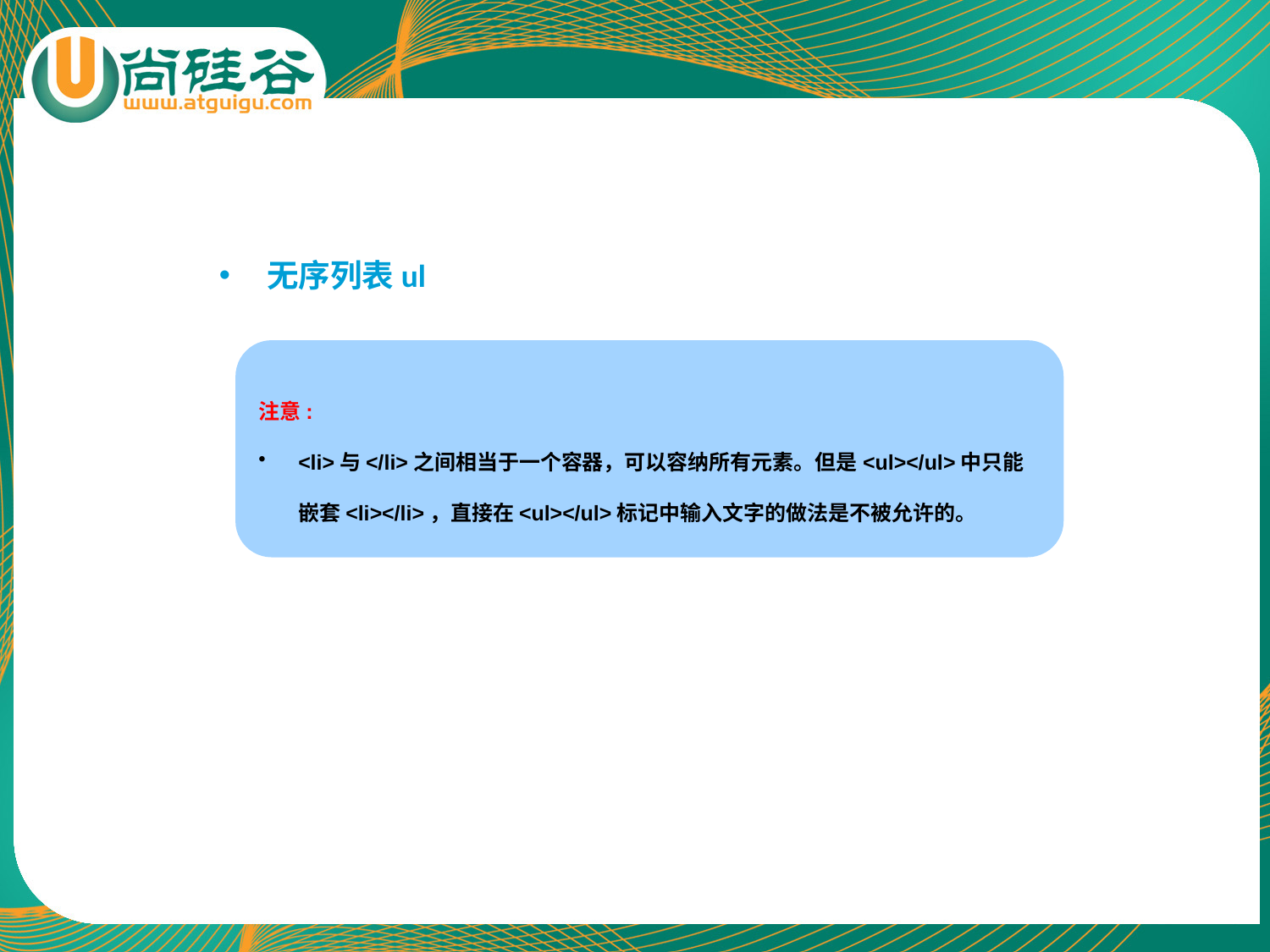

# 无序列表ul

注意:
<li>与</li>之间相当于一个容器，可以容纳所有元素。但是<ul></ul>中只能嵌套<li></li>，直接在<ul></ul>标记中输入文字的做法是不被允许的。